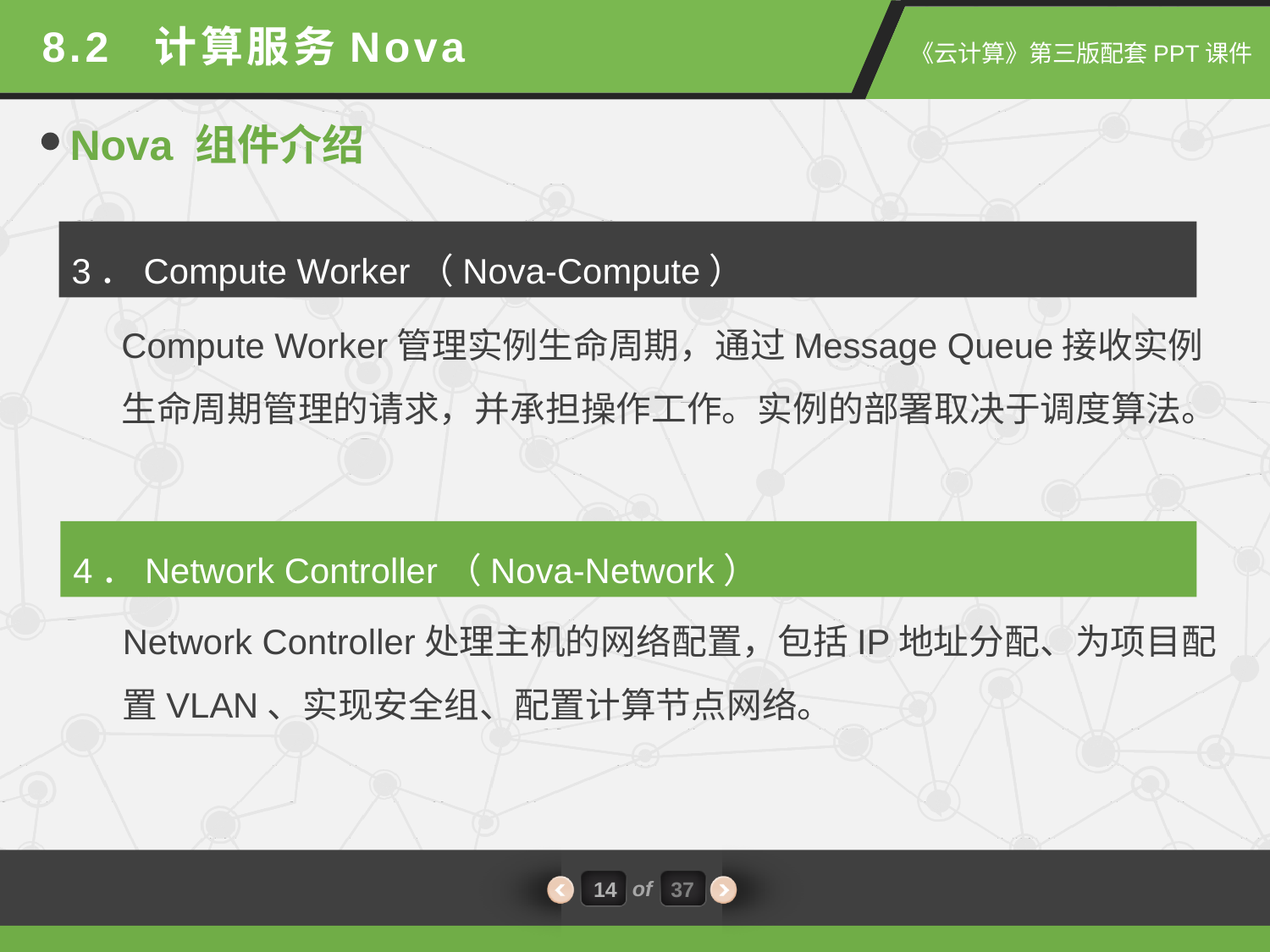

8.2  计算服务Nova
Nova 组件介绍

3．Compute Worker（Nova-Compute）
Compute Worker管理实例生命周期，通过Message Queue接收实例生命周期管理的请求，并承担操作工作。实例的部署取决于调度算法。
4．Network Controller（Nova-Network）
Network Controller处理主机的网络配置，包括IP地址分配、为项目配置VLAN、实现安全组、配置计算节点网络。
14